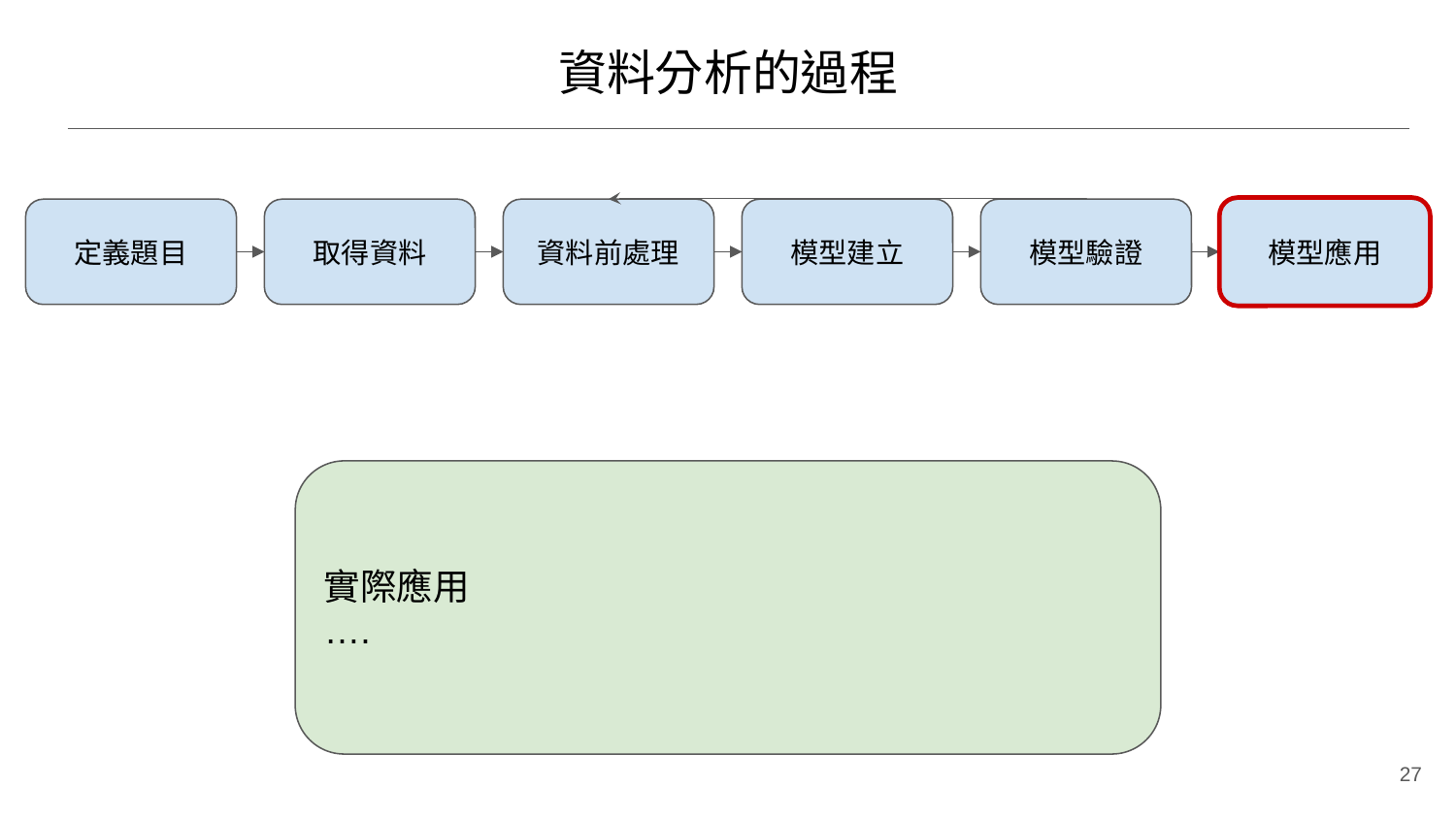

# 資料分析的過程

模型驗證
定義題目
取得資料
資料前處理
模型建立
模型應用
實際應用
….
27